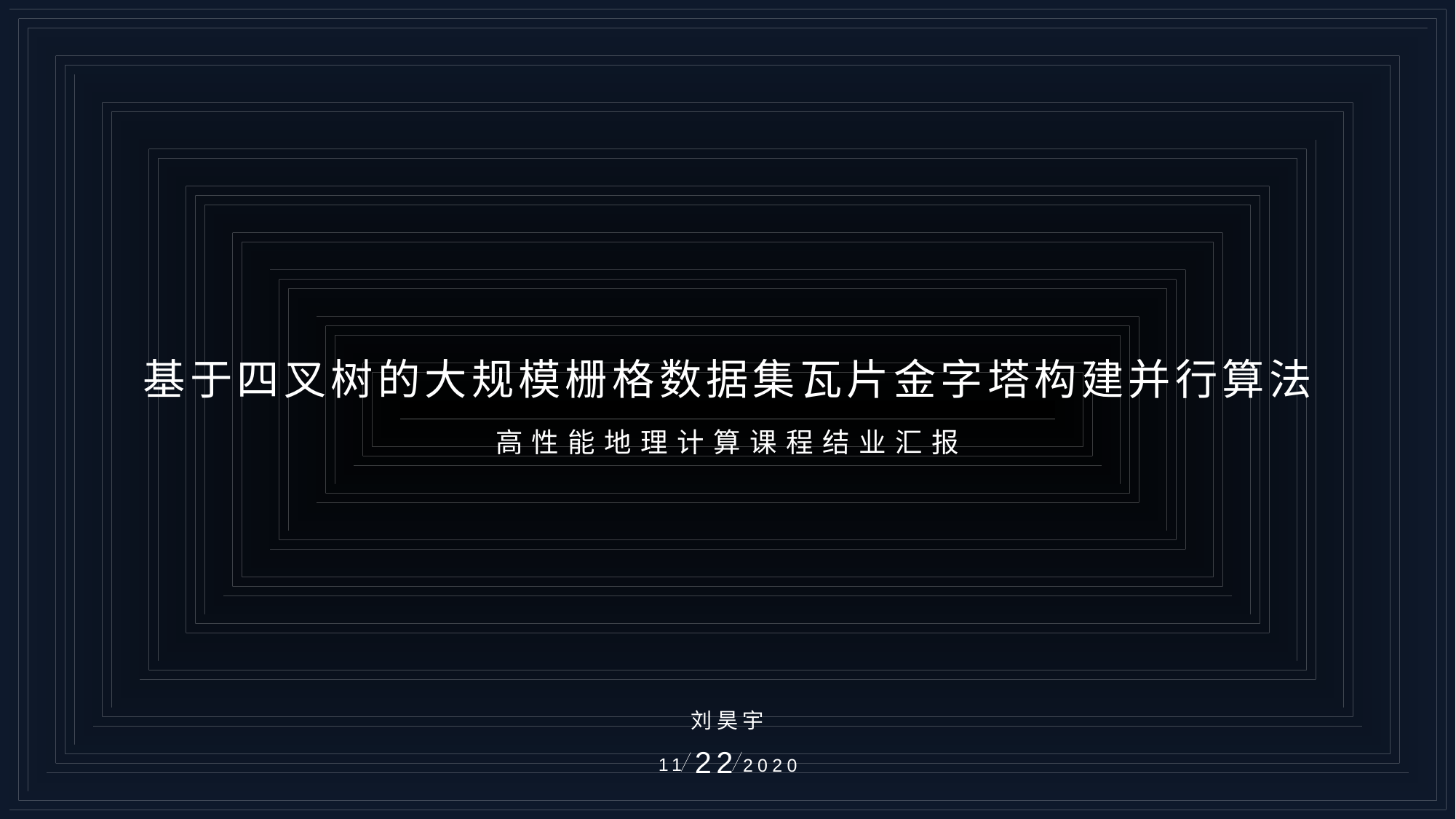

基于四叉树的大规模栅格数据集瓦片金字塔构建并行算法
高性能地理计算课程结业汇报
刘昊宇
22
11
2020